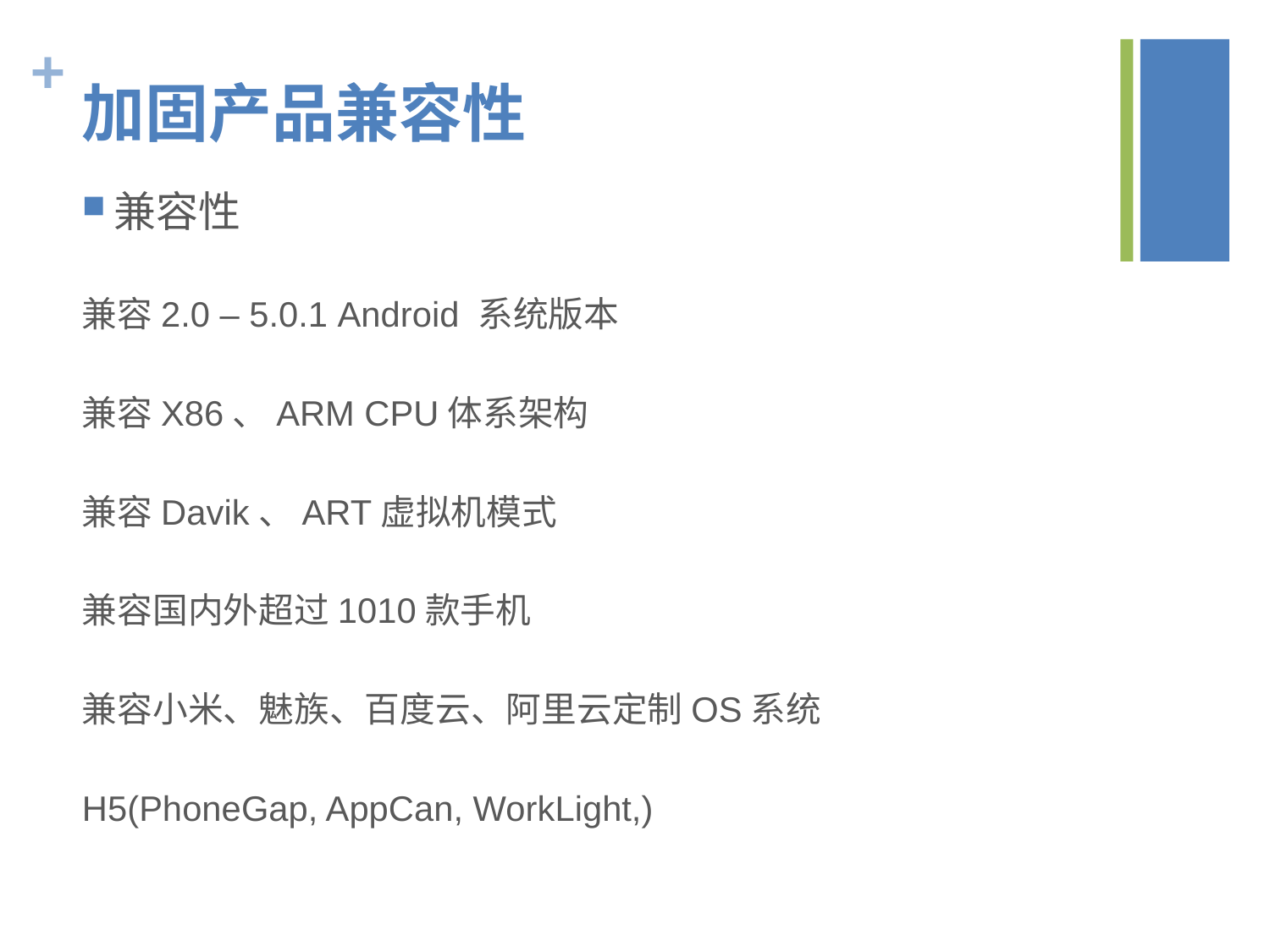

# 加固产品兼容性
兼容性
兼容2.0 – 5.0.1 Android 系统版本
兼容X86、ARM CPU体系架构
兼容Davik、ART虚拟机模式
兼容国内外超过1010款手机
兼容小米、魅族、百度云、阿里云定制OS系统
H5(PhoneGap, AppCan, WorkLight,)